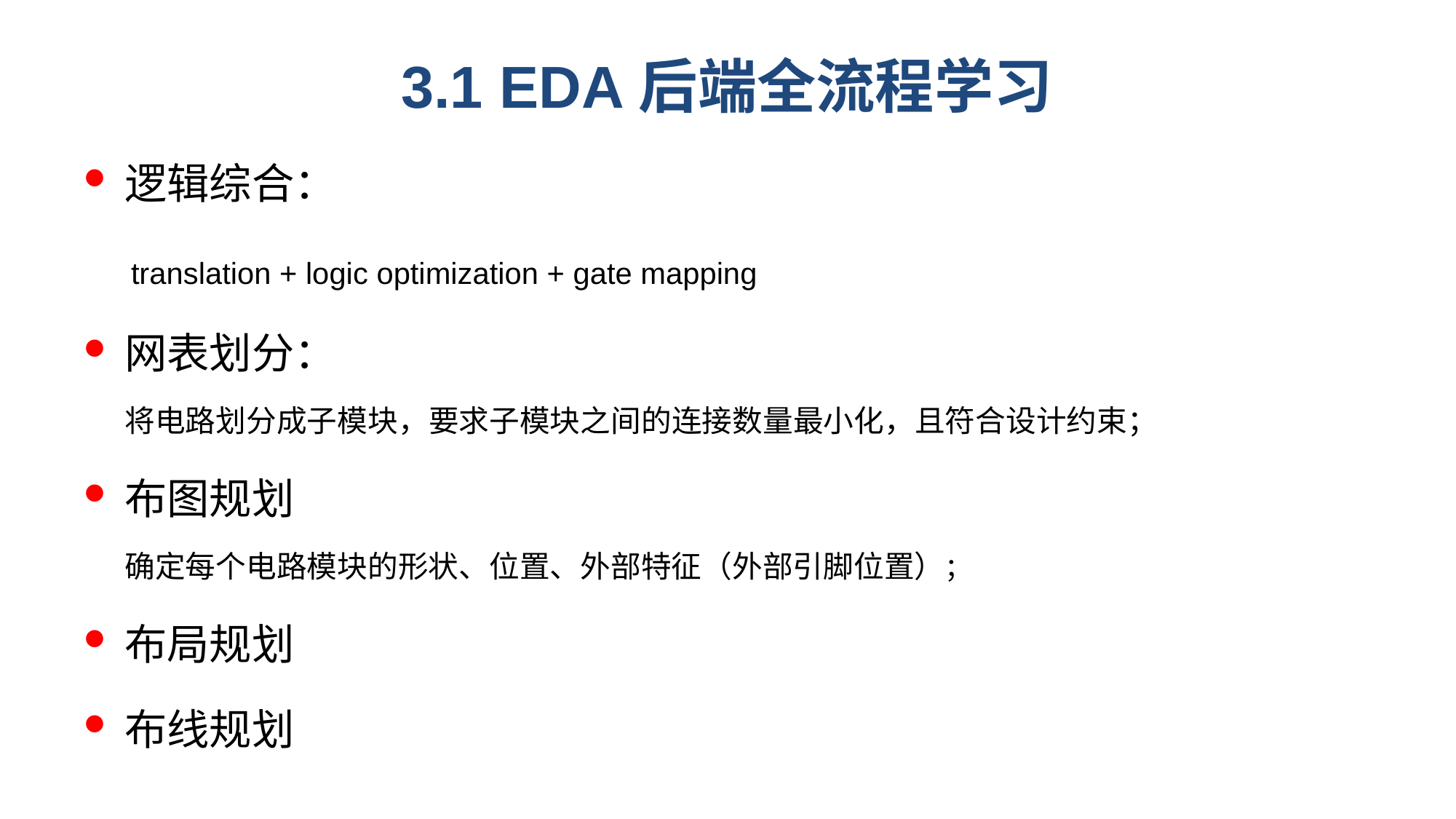

# 3.1 EDA后端全流程学习
逻辑综合：
    translation + logic optimization + gate mapping
网表划分：
将电路划分成子模块，要求子模块之间的连接数量最小化，且符合设计约束；
布图规划
确定每个电路模块的形状、位置、外部特征（外部引脚位置）；
布局规划
布线规划